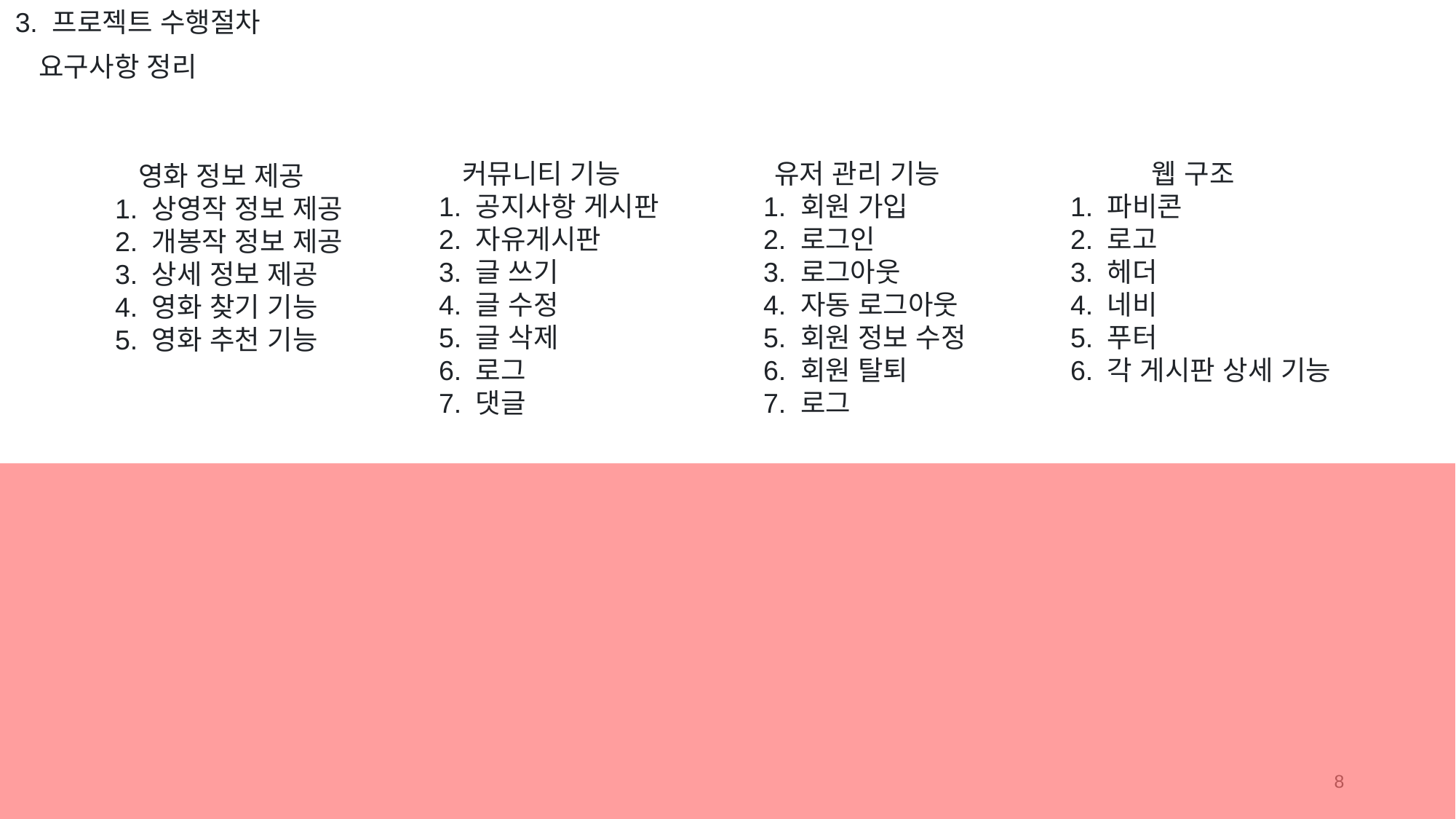

3. 프로젝트 수행절차
요구사항 정리
커뮤니티 기능
  1. 공지사항 게시판
  2. 자유게시판
  3. 글 쓰기
  4. 글 수정
  5. 글 삭제
  6. 로그
  7. 댓글

유저 관리 기능
  1. 회원 가입
  2. 로그인
  3. 로그아웃
  4. 자동 로그아웃
  5. 회원 정보 수정
  6. 회원 탈퇴
  7. 로그
웹 구조
  1. 파비콘
  2. 로고
  3. 헤더
  4. 네비
  5. 푸터
  6. 각 게시판 상세 기능
영화 정보 제공
  1. 상영작 정보 제공
  2. 개봉작 정보 제공
  3. 상세 정보 제공
  4. 영화 찾기 기능
  5. 영화 추천 기능

8